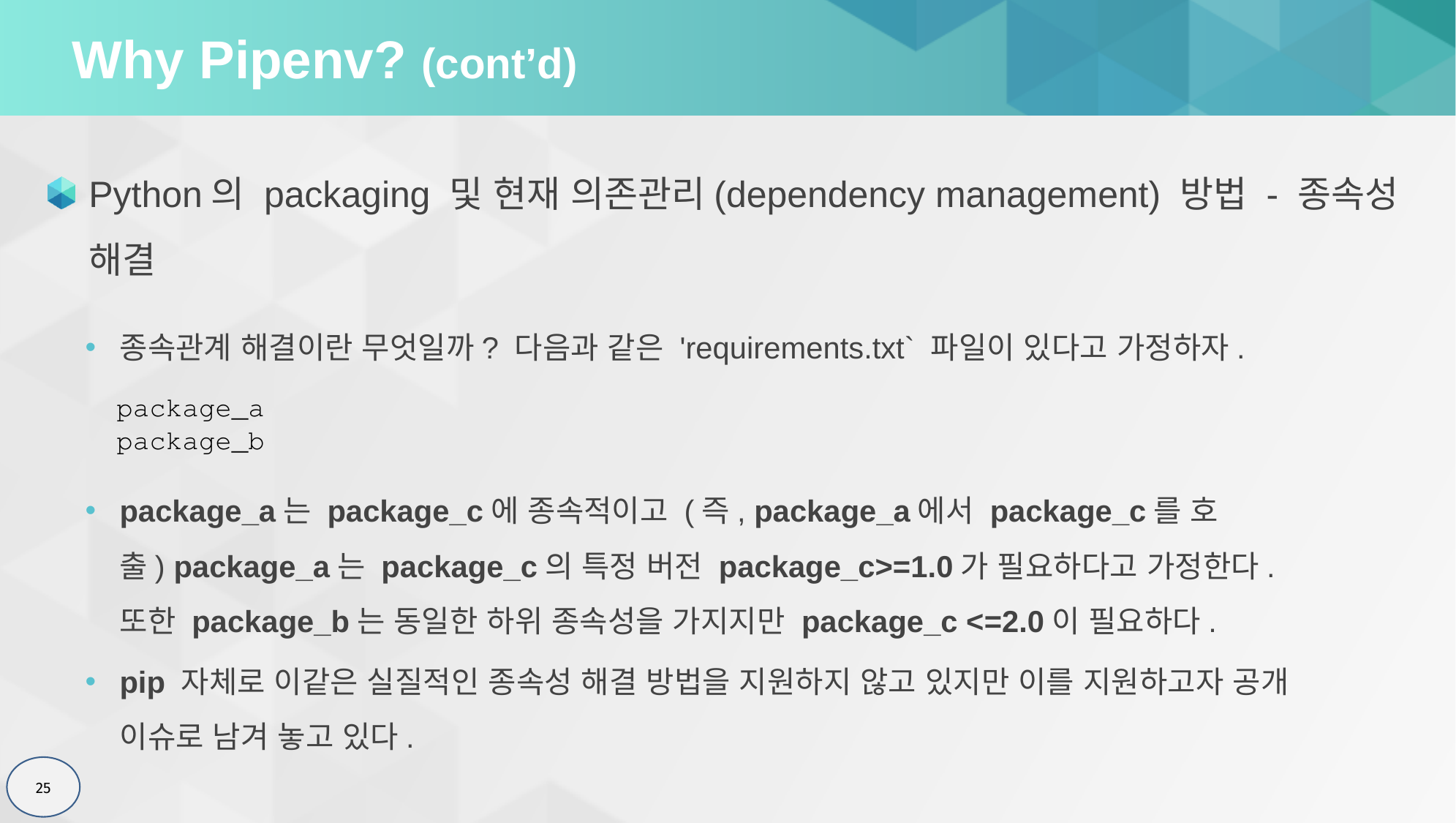

# Why Pipenv? (cont’d)
Python의 packaging 및 현재 의존관리(dependency management) 방법 - 종속성 해결

종속관계 해결이란 무엇일까? 다음과 같은 'requirements.txt` 파일이 있다고 가정하자.
package_a
package_b
package_a는 package_c에 종속적이고 (즉, package_a에서 package_c를 호출) package_a는 package_c의 특정 버전 package_c>=1.0가 필요하다고 가정한다. 또한 package_b는 동일한 하위 종속성을 가지지만 package_c <=2.0이 필요하다.
pip 자체로 이같은 실질적인 종속성 해결 방법을 지원하지 않고 있지만 이를 지원하고자 공개 이슈로 남겨 놓고 있다.